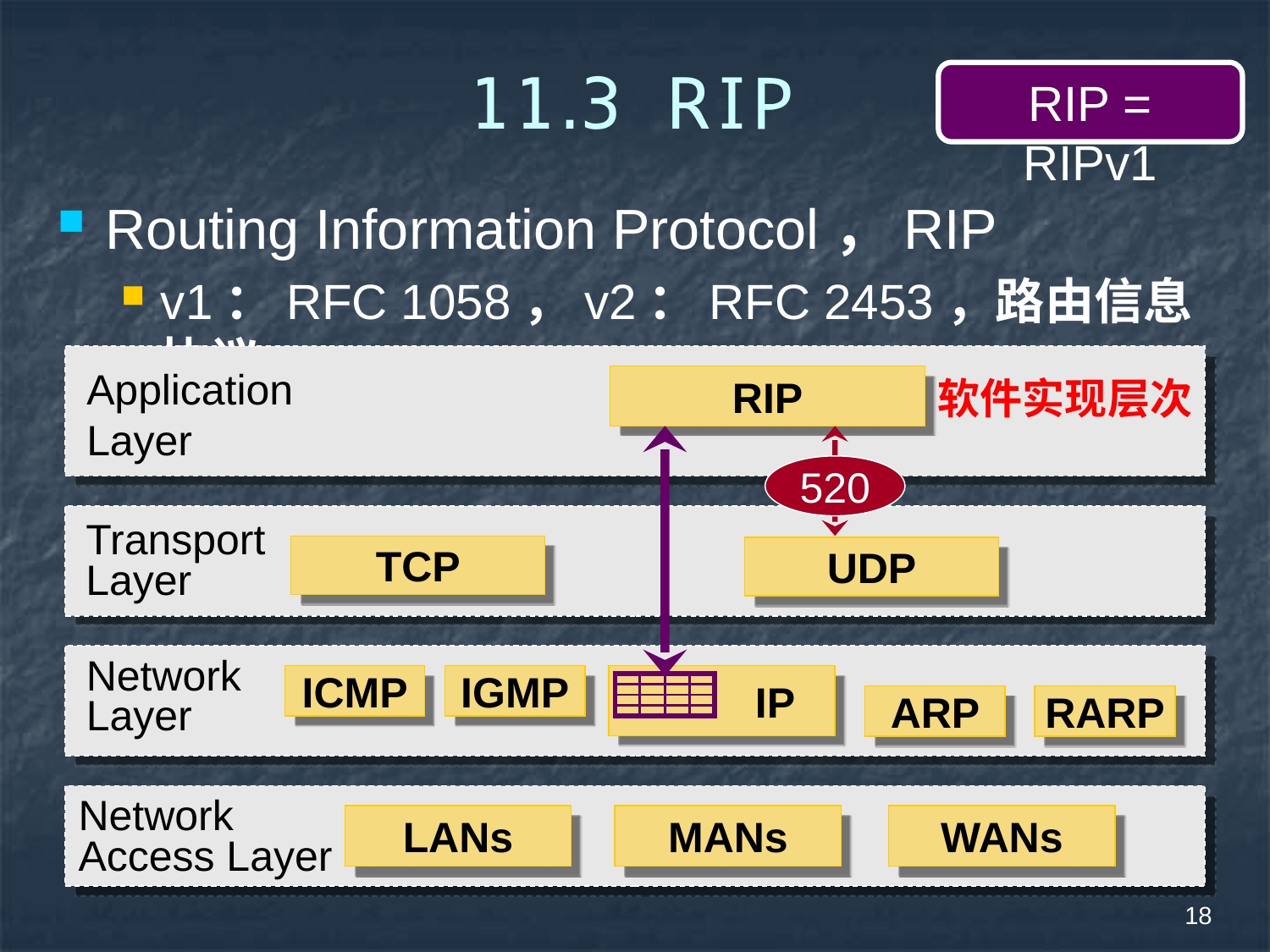

# 11.3  RIP
RIP = RIPv1
Routing Information Protocol，RIP
v1：RFC 1058，v2：RFC 2453，路由信息协议

Application
Layer
RIP
软件实现层次

520

Transport
Layer
TCP
UDP

Network
Layer
ICMP
IGMP
         IP
|  |  |  |  |
| --- | --- | --- | --- |
|  |  |  |  |
|  |  |  |  |
|  |  |  |  |
ARP
RARP

Network
Access Layer
LANs
MANs
WANs
18